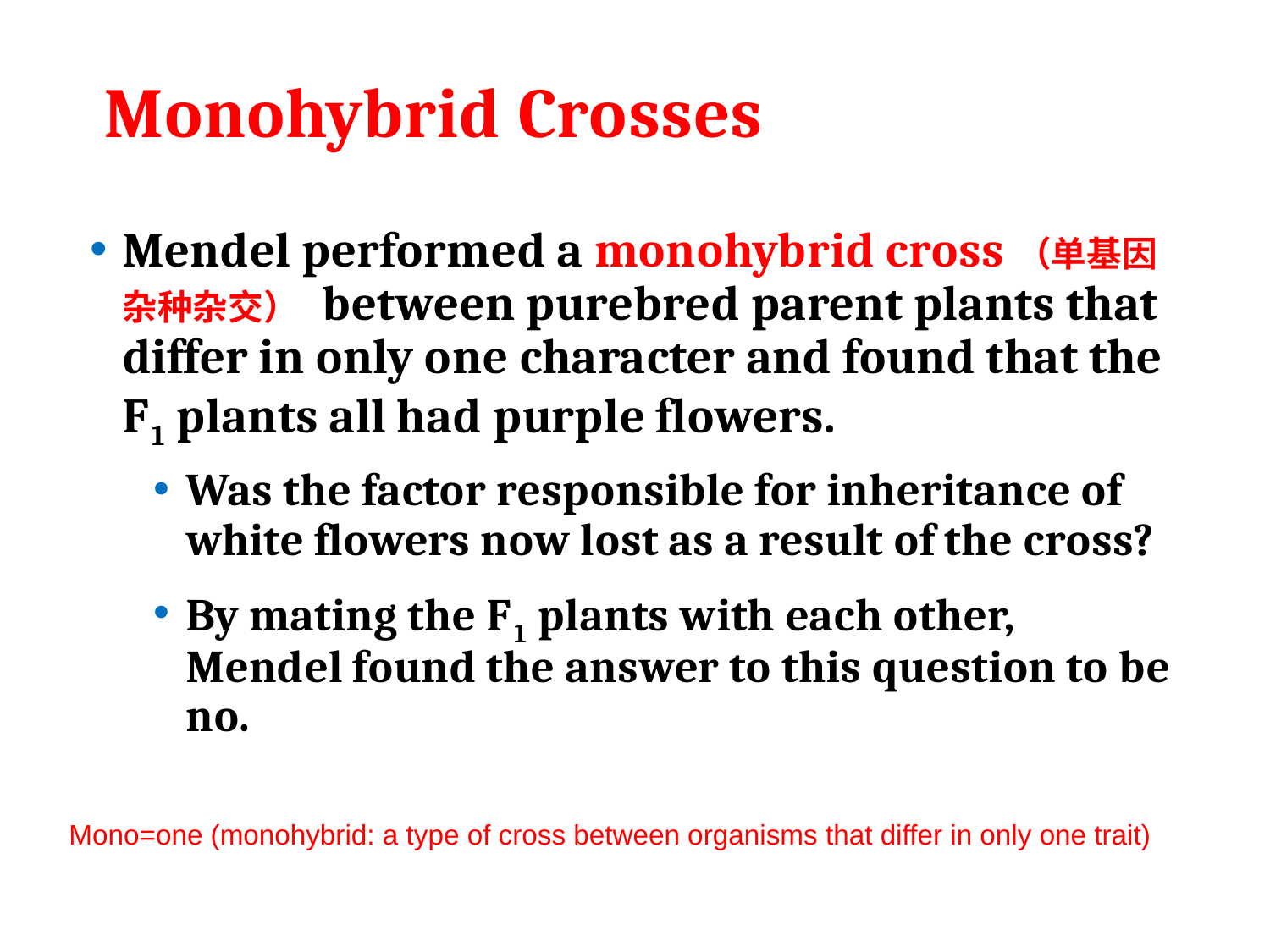

# Monohybrid Crosses
Mendel performed a monohybrid cross（单基因杂种杂交） between purebred parent plants that differ in only one character and found that the F1 plants all had purple flowers.
Was the factor responsible for inheritance of white flowers now lost as a result of the cross?
By mating the F1 plants with each other, Mendel found the answer to this question to be no.
Mono=one (monohybrid: a type of cross between organisms that differ in only one trait)